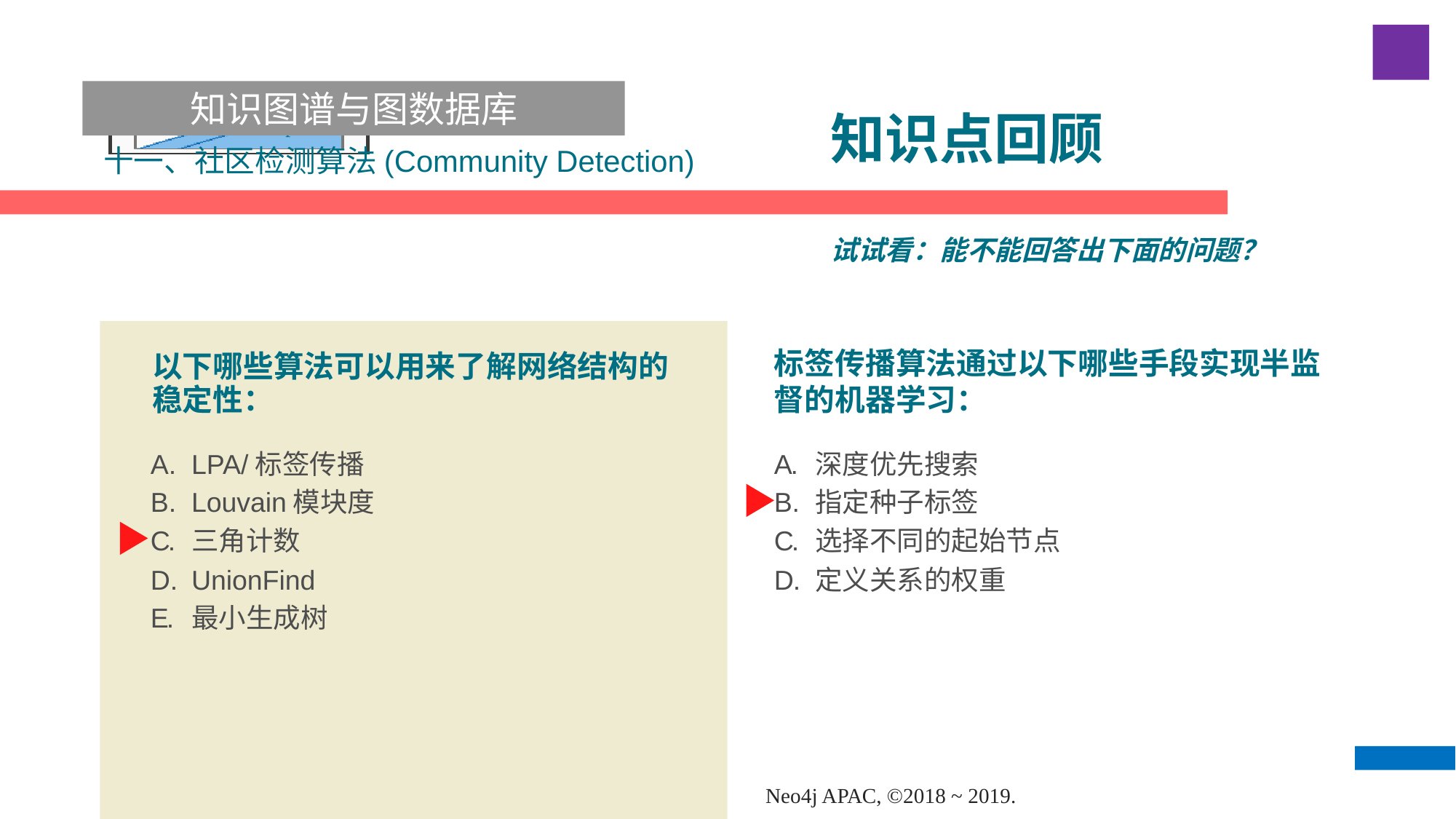

知识图谱与图数据库

# 知识点回顾
十一、社区检测算法(Community Detection)
试试看：能不能回答出下面的问题？
标签传播算法通过以下哪些手段实现半监督的机器学习：
以下哪些算法可以用来了解网络结构的稳定性：
LPA/标签传播
Louvain模块度
三角计数
UnionFind
最小生成树
深度优先搜索
指定种子标签
选择不同的起始节点
定义关系的权重